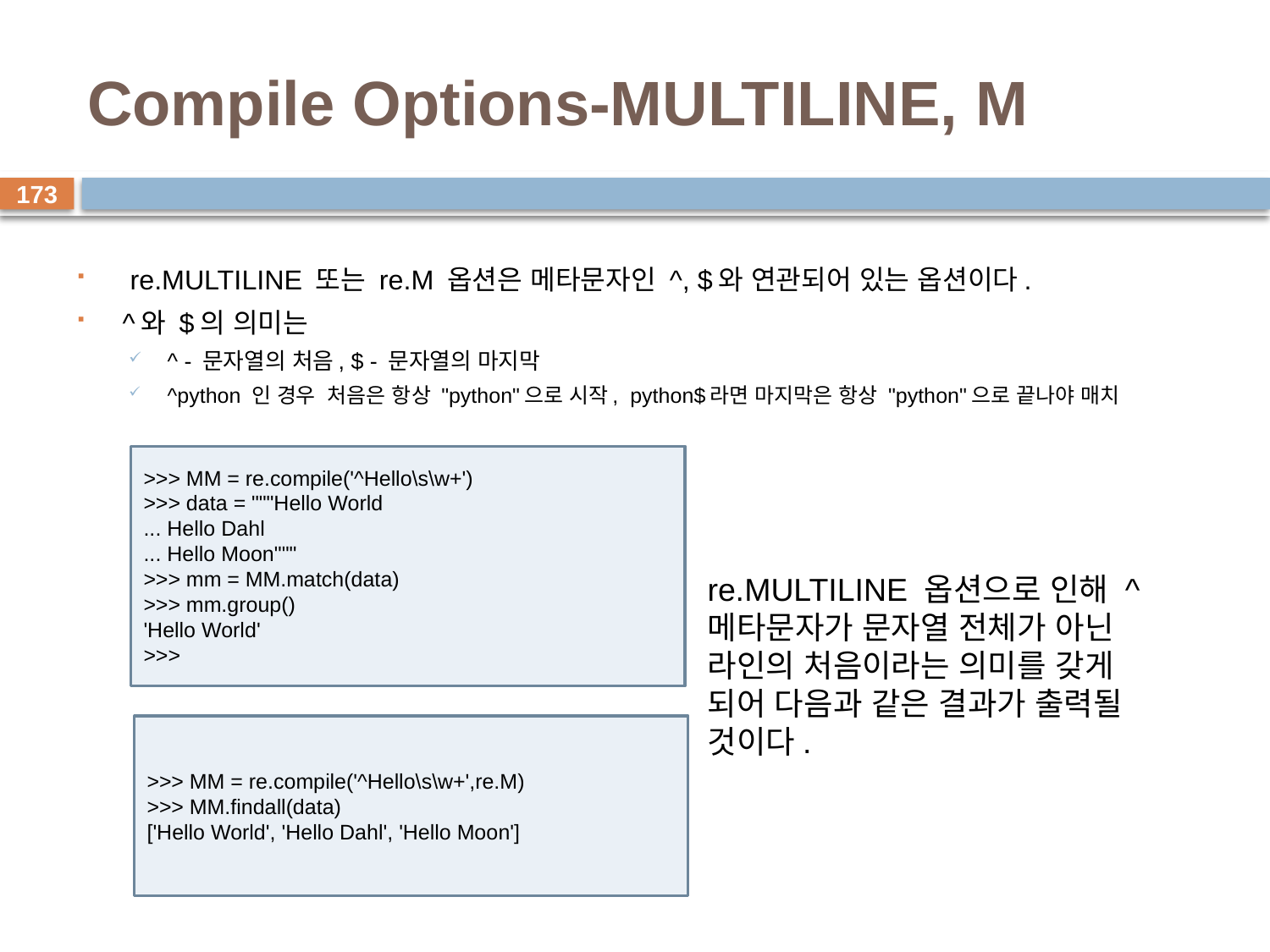

# Compile Options-MULTILINE, M
173
 re.MULTILINE 또는 re.M 옵션은 메타문자인 ^, $와 연관되어 있는 옵션이다.
^와 $의 의미는
^ - 문자열의 처음, $ - 문자열의 마지막
^python 인 경우  처음은 항상 "python"으로 시작,  python$라면 마지막은 항상 "python"으로 끝나야 매치
>>> MM = re.compile('^Hello\s\w+')
>>> data = """Hello World
... Hello Dahl
... Hello Moon"""
>>> mm = MM.match(data)
>>> mm.group()
'Hello World'
>>>
re.MULTILINE 옵션으로 인해 ^메타문자가 문자열 전체가 아닌 라인의 처음이라는 의미를 갖게 되어 다음과 같은 결과가 출력될 것이다.
>>> MM = re.compile('^Hello\s\w+',re.M)
>>> MM.findall(data)
['Hello World', 'Hello Dahl', 'Hello Moon']